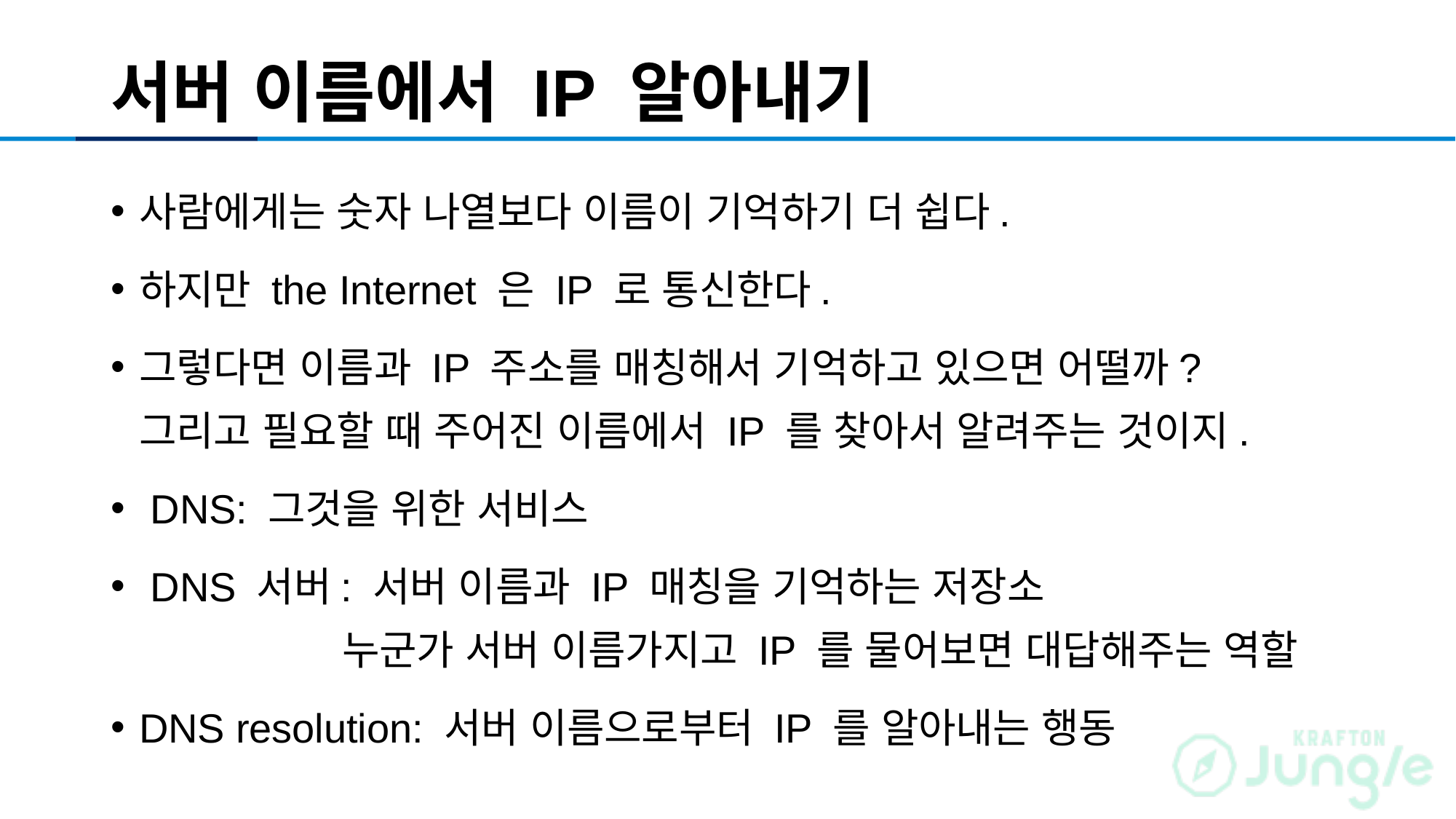

# 서버 이름에서 IP 알아내기
사람에게는 숫자 나열보다 이름이 기억하기 더 쉽다.
하지만 the Internet 은 IP 로 통신한다.
그렇다면 이름과 IP 주소를 매칭해서 기억하고 있으면 어떨까?
그리고 필요할 때 주어진 이름에서 IP 를 찾아서 알려주는 것이지.
 DNS: 그것을 위한 서비스
 DNS 서버: 서버 이름과 IP 매칭을 기억하는 저장소
                  누군가 서버 이름가지고 IP 를 물어보면 대답해주는 역할
DNS resolution: 서버 이름으로부터 IP 를 알아내는 행동